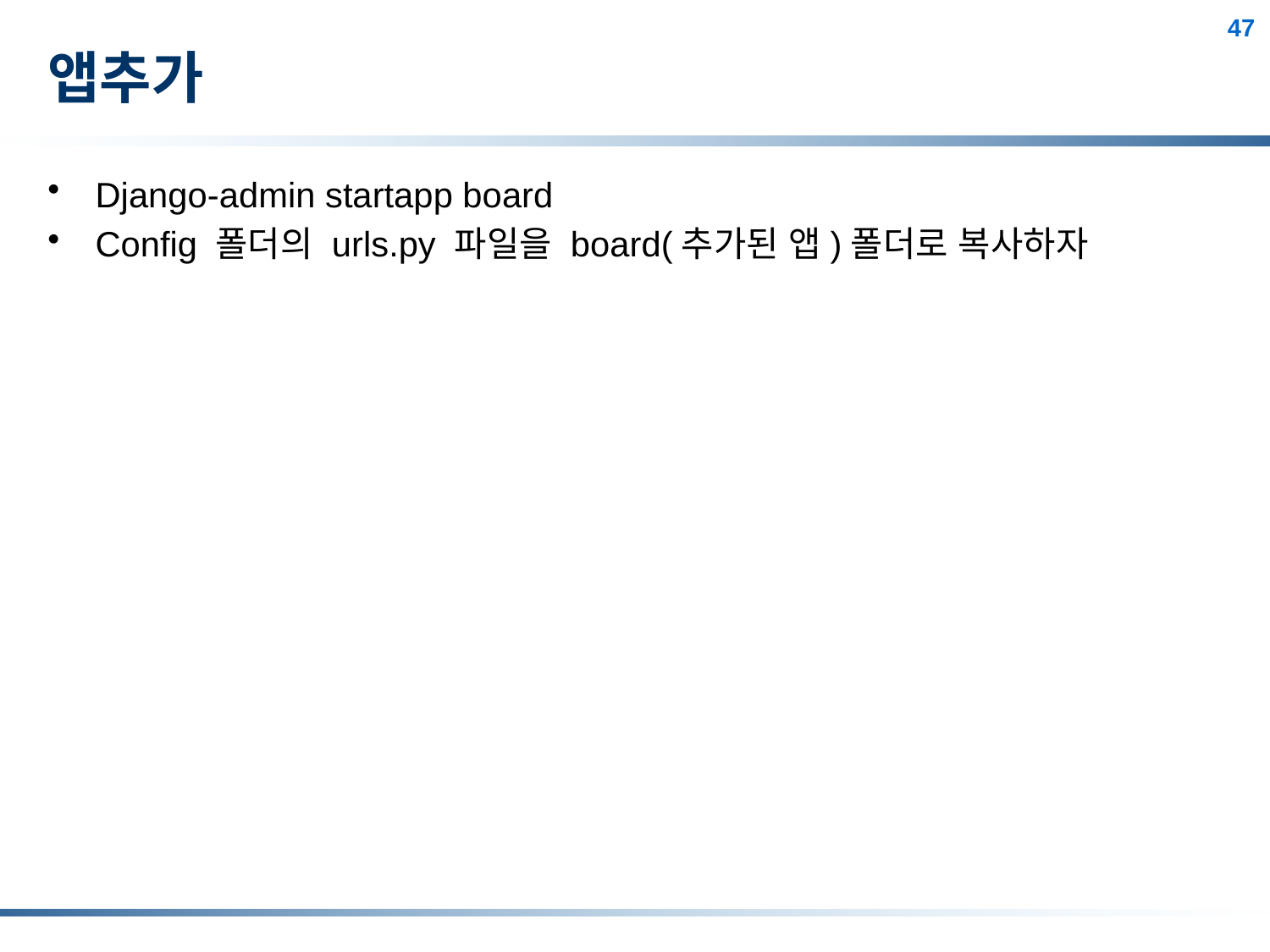

# 앱추가
Django-admin startapp board
Config 폴더의 urls.py 파일을 board(추가된 앱)폴더로 복사하자